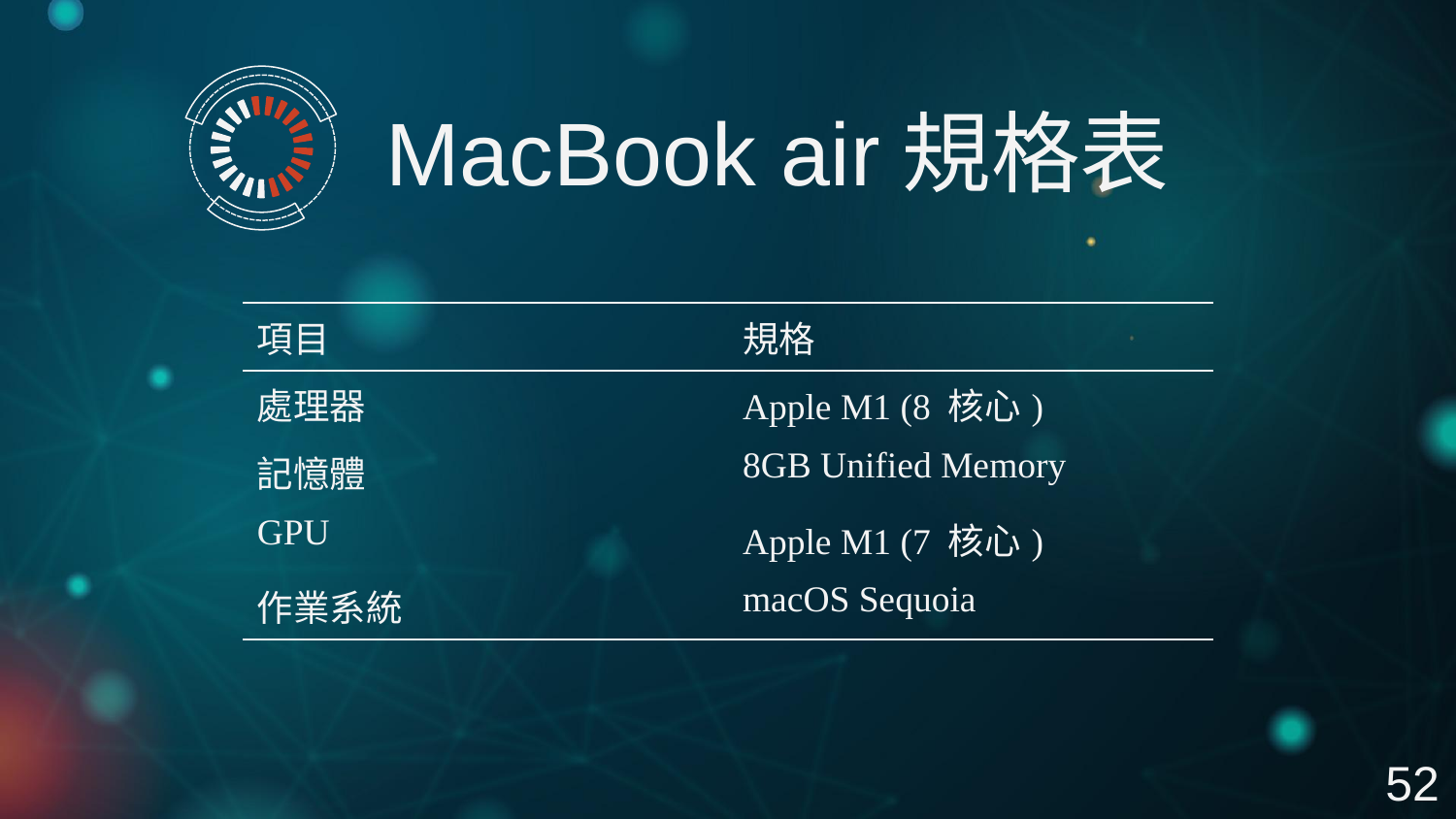

MacBook air規格表

| 項目 | 規格 |
| --- | --- |
| 處理器 | Apple M1 (8 核心) |
| 記憶體 | 8GB Unified Memory |
| GPU | Apple M1 (7 核心) |
| 作業系統 | macOS Sequoia |